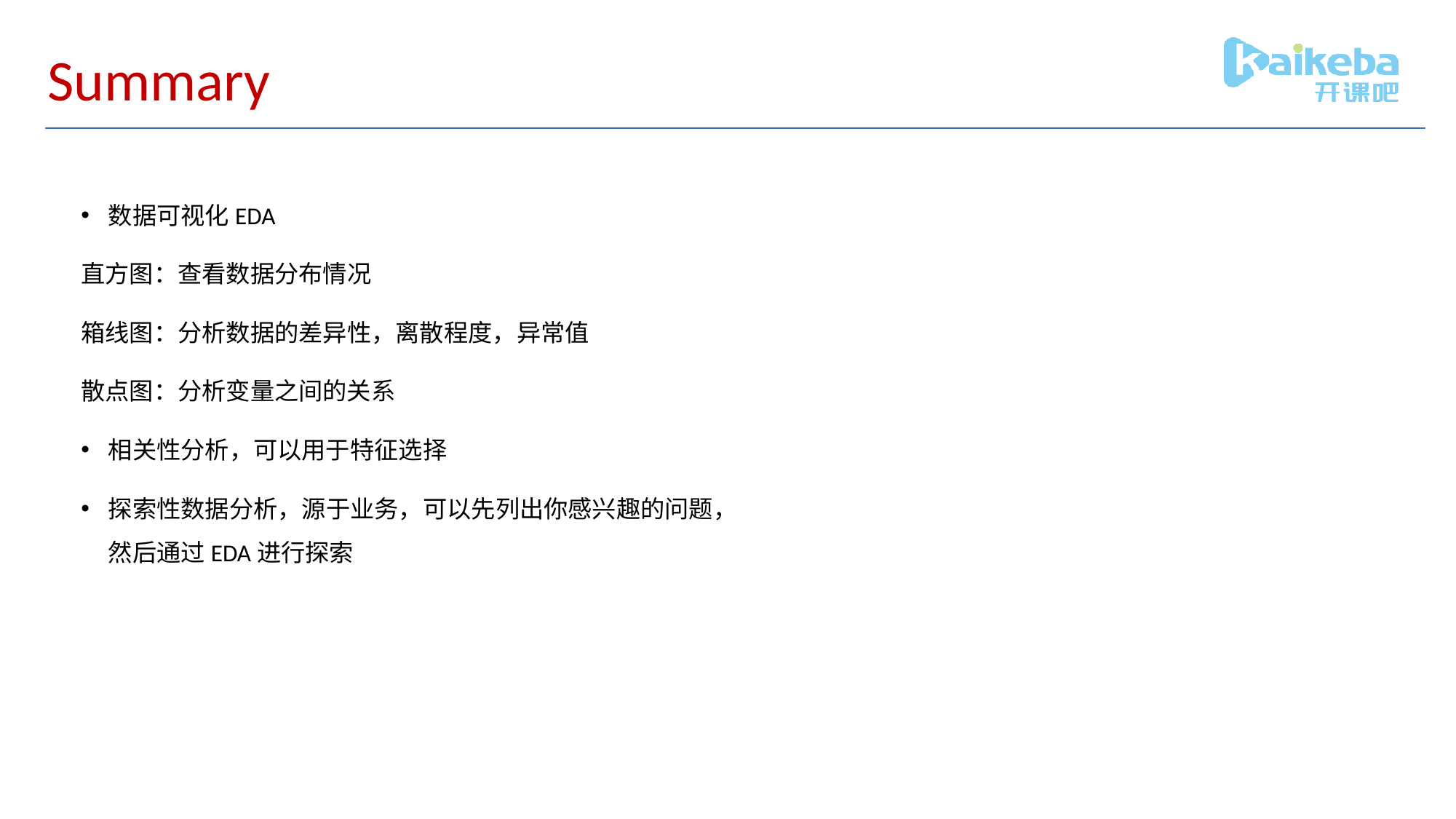

# Summary
数据可视化EDA
直方图：查看数据分布情况
箱线图：分析数据的差异性，离散程度，异常值
散点图：分析变量之间的关系
相关性分析，可以用于特征选择
探索性数据分析，源于业务，可以先列出你感兴趣的问题，然后通过EDA进行探索